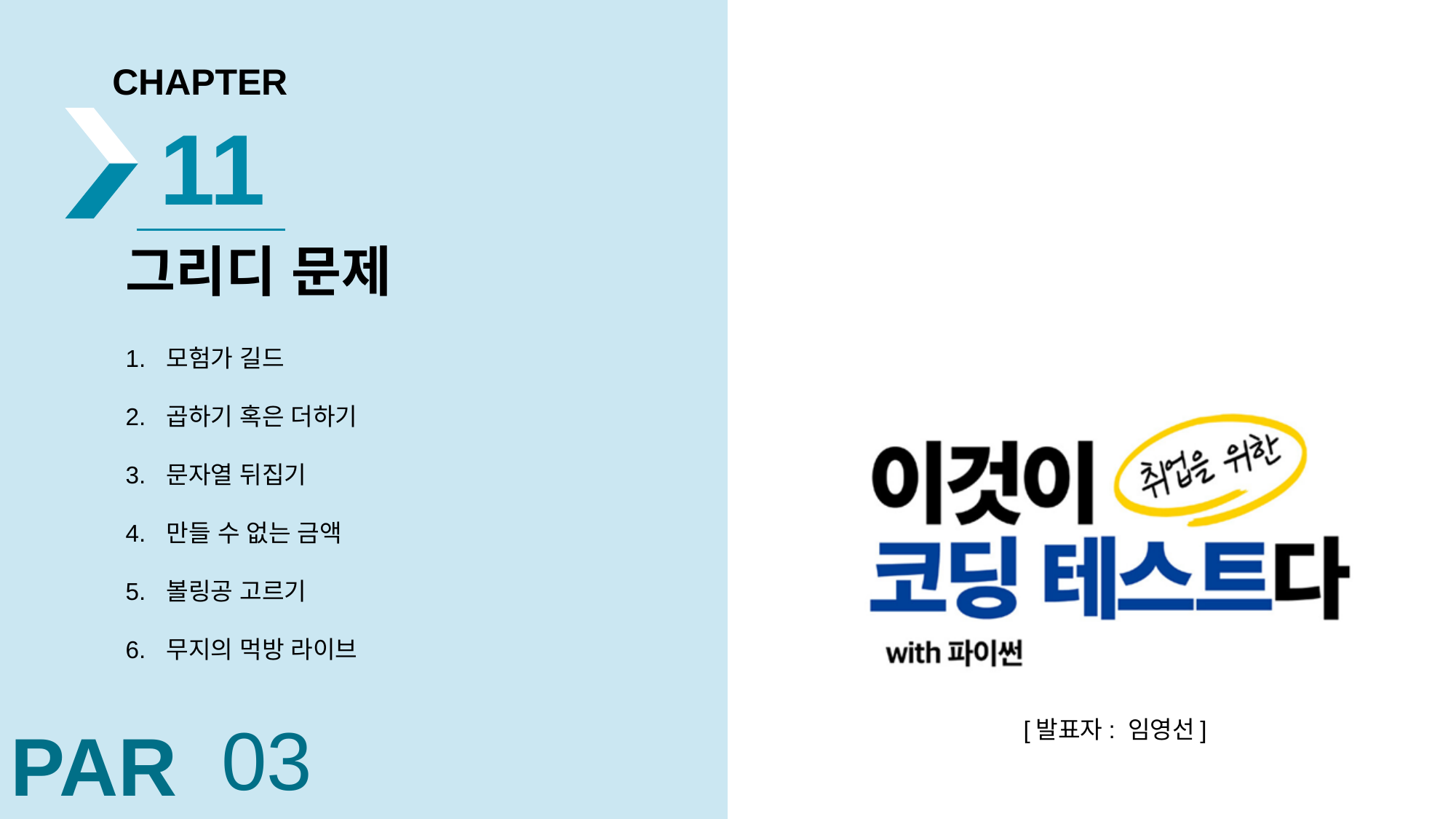

11
그리디 문제
모험가 길드
곱하기 혹은 더하기
문자열 뒤집기
만들 수 없는 금액
볼링공 고르기
무지의 먹방 라이브
03
[발표자: 임영선]